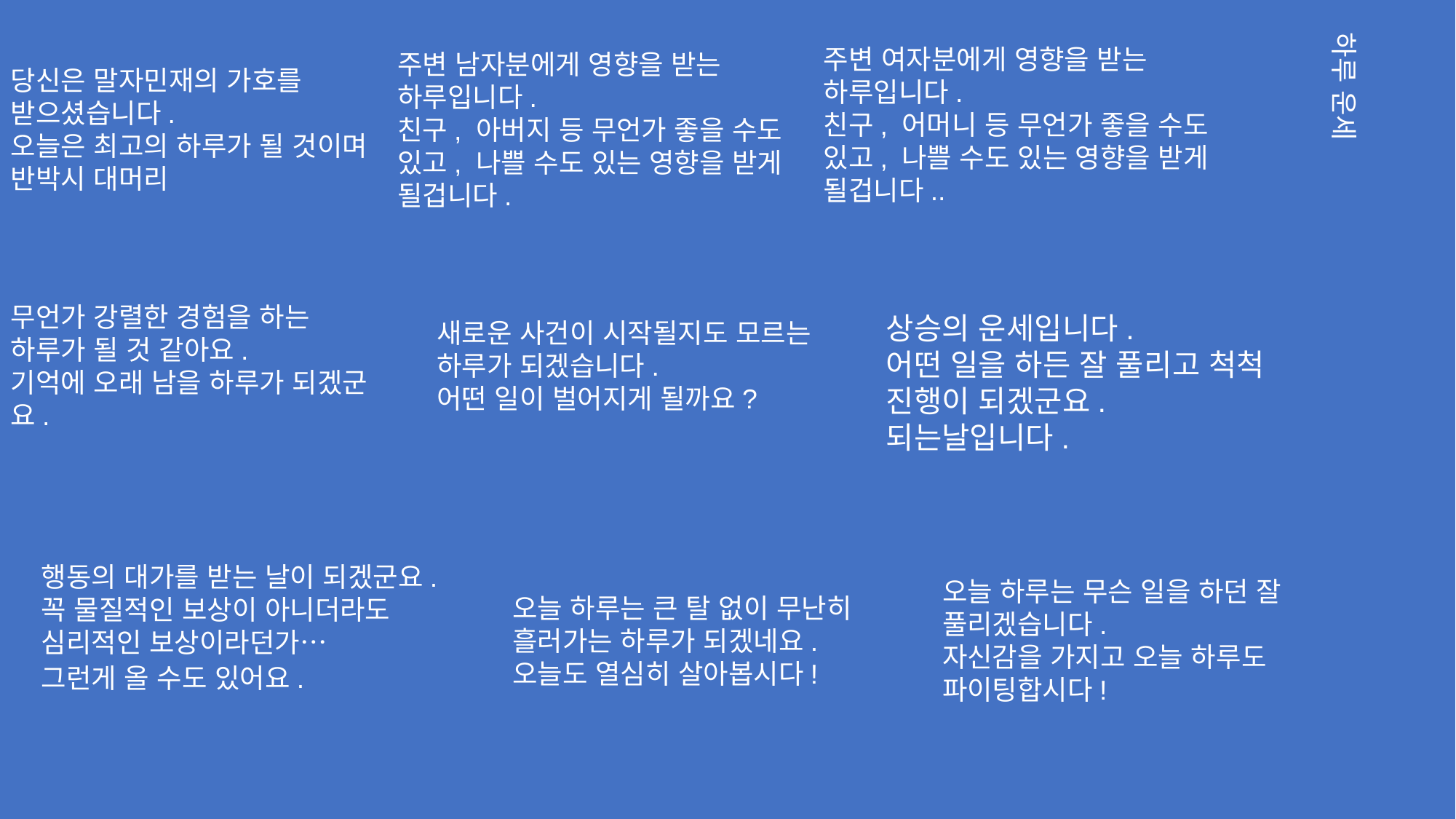

당신은 말자민재의 가호를
받으셨습니다.
오늘은 최고의 하루가 될 것이며 반박시 대머리
주변 남자분에게 영향을 받는
하루입니다.
친구, 아버지 등 무언가 좋을 수도 있고, 나쁠 수도 있는 영향을 받게 될겁니다.
주변 여자분에게 영향을 받는
하루입니다.
친구, 어머니 등 무언가 좋을 수도 있고, 나쁠 수도 있는 영향을 받게 될겁니다..
하루 운세
새로운 사건이 시작될지도 모르는
하루가 되겠습니다.
어떤 일이 벌어지게 될까요?
무언가 강렬한 경험을 하는
하루가 될 것 같아요.
기억에 오래 남을 하루가 되겠군요.
상승의 운세입니다.
어떤 일을 하든 잘 풀리고 척척
진행이 되겠군요.
되는날입니다.
행동의 대가를 받는 날이 되겠군요.
꼭 물질적인 보상이 아니더라도 심리적인 보상이라던가…
그런게 올 수도 있어요.
오늘 하루는 큰 탈 없이 무난히 흘러가는 하루가 되겠네요.
오늘도 열심히 살아봅시다!
오늘 하루는 무슨 일을 하던 잘 풀리겠습니다.
자신감을 가지고 오늘 하루도 파이팅합시다!